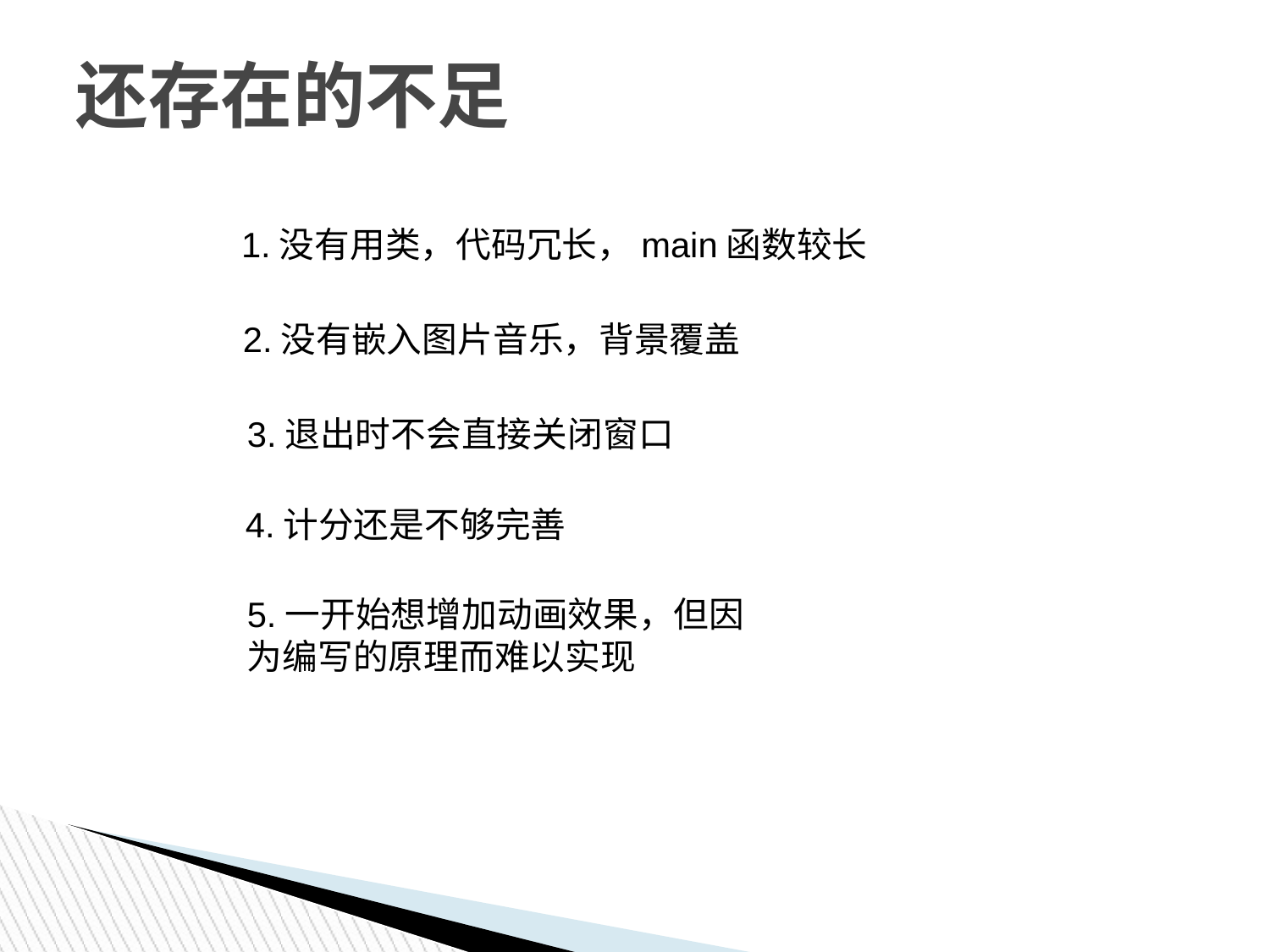

# 还存在的不足
	1.没有用类，代码冗长，main函数较长
              2.没有嵌入图片音乐，背景覆盖
 3.退出时不会直接关闭窗口
4.计分还是不够完善
5.一开始想增加动画效果，但因为编写的原理而难以实现